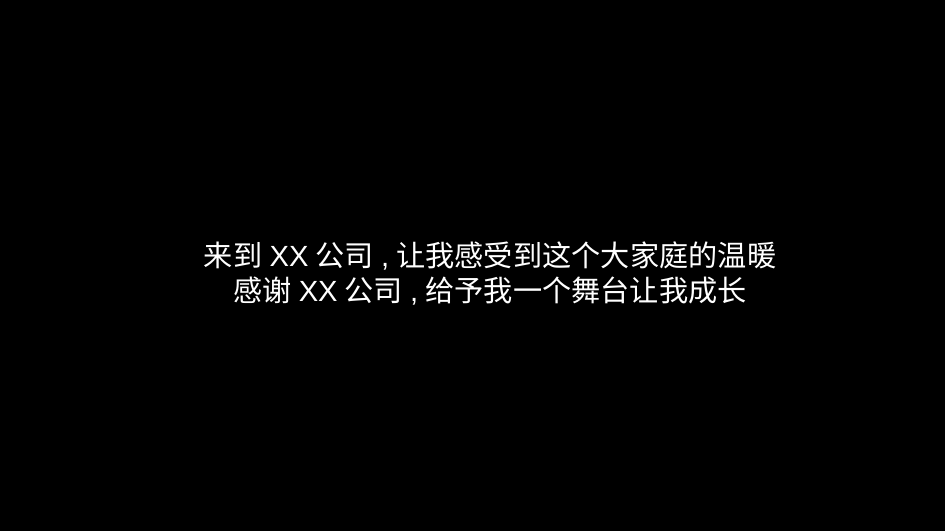

来到XX公司,让我感受到这个大家庭的温暖
感谢XX公司,给予我一个舞台让我成长